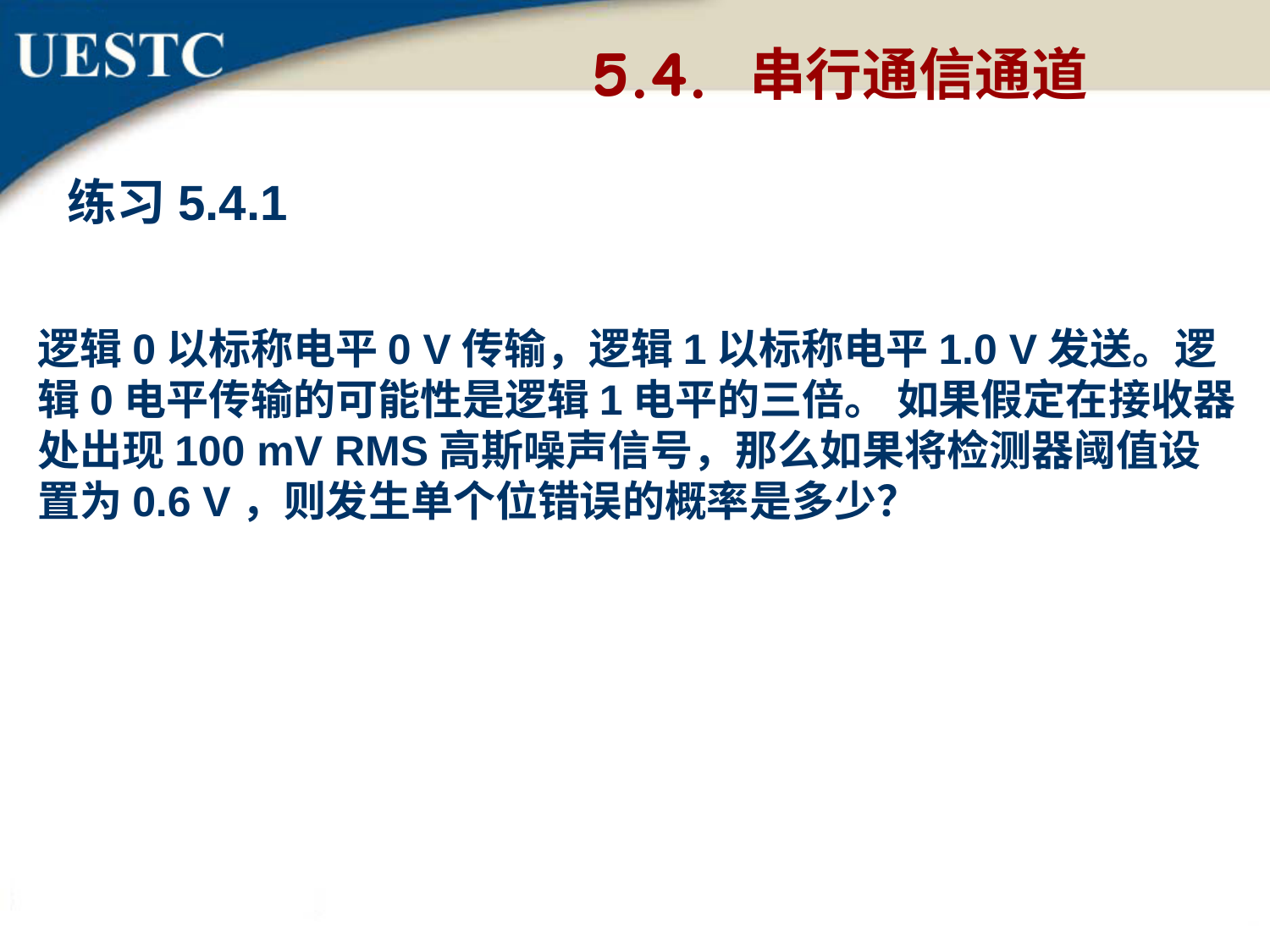

5.4. 串行通信通道
练习5.4.1
逻辑0以标称电平0 V传输，逻辑1以标称电平1.0 V发送。逻辑0电平传输的可能性是逻辑1电平的三倍。 如果假定在接收器处出现100 mV RMS高斯噪声信号，那么如果将检测器阈值设置为0.6 V，则发生单个位错误的概率是多少？